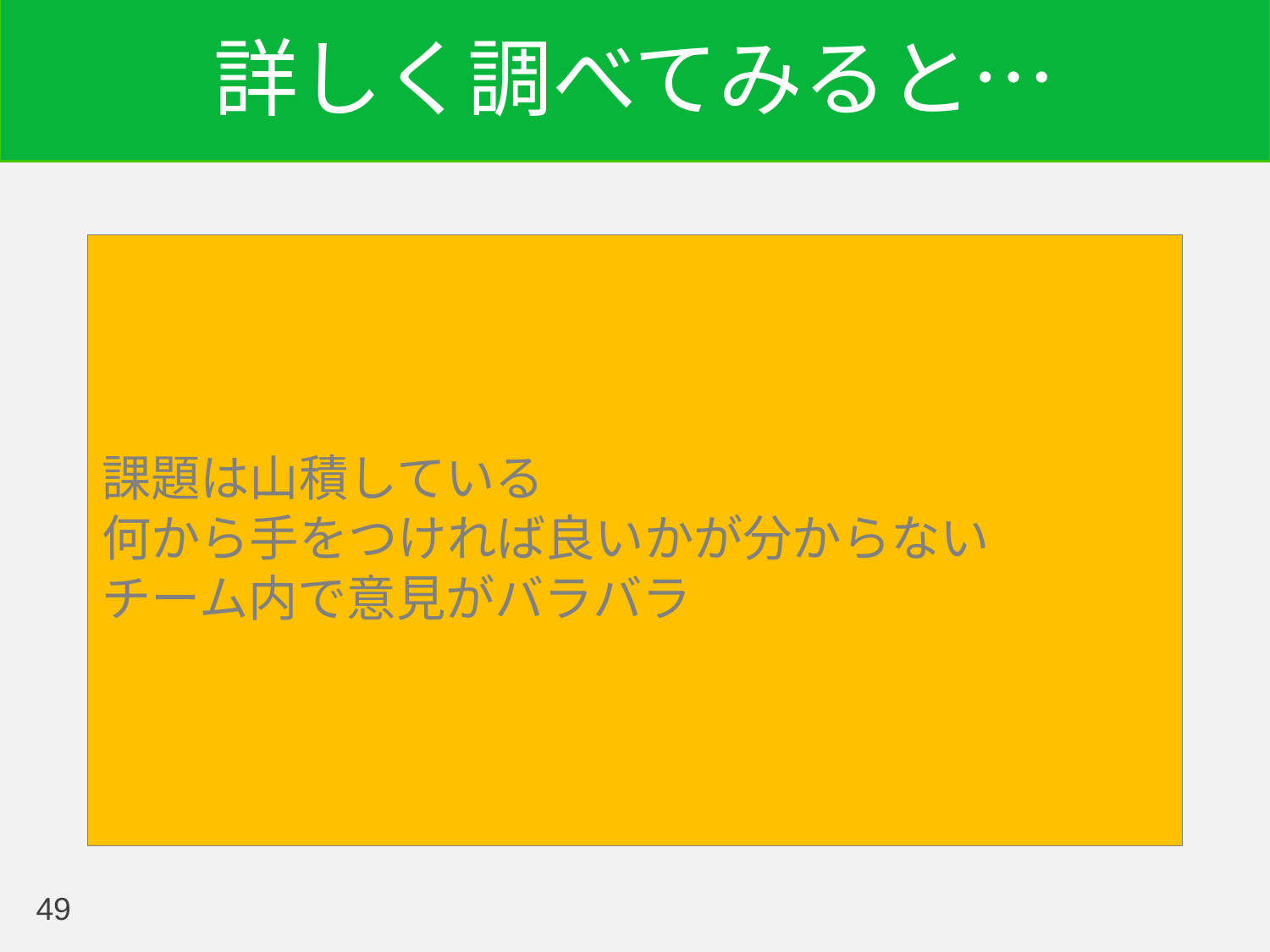

# 詳しく調べてみると…
課題は山積している
何から手をつければ良いかが分からない
チーム内で意見がバラバラ
49